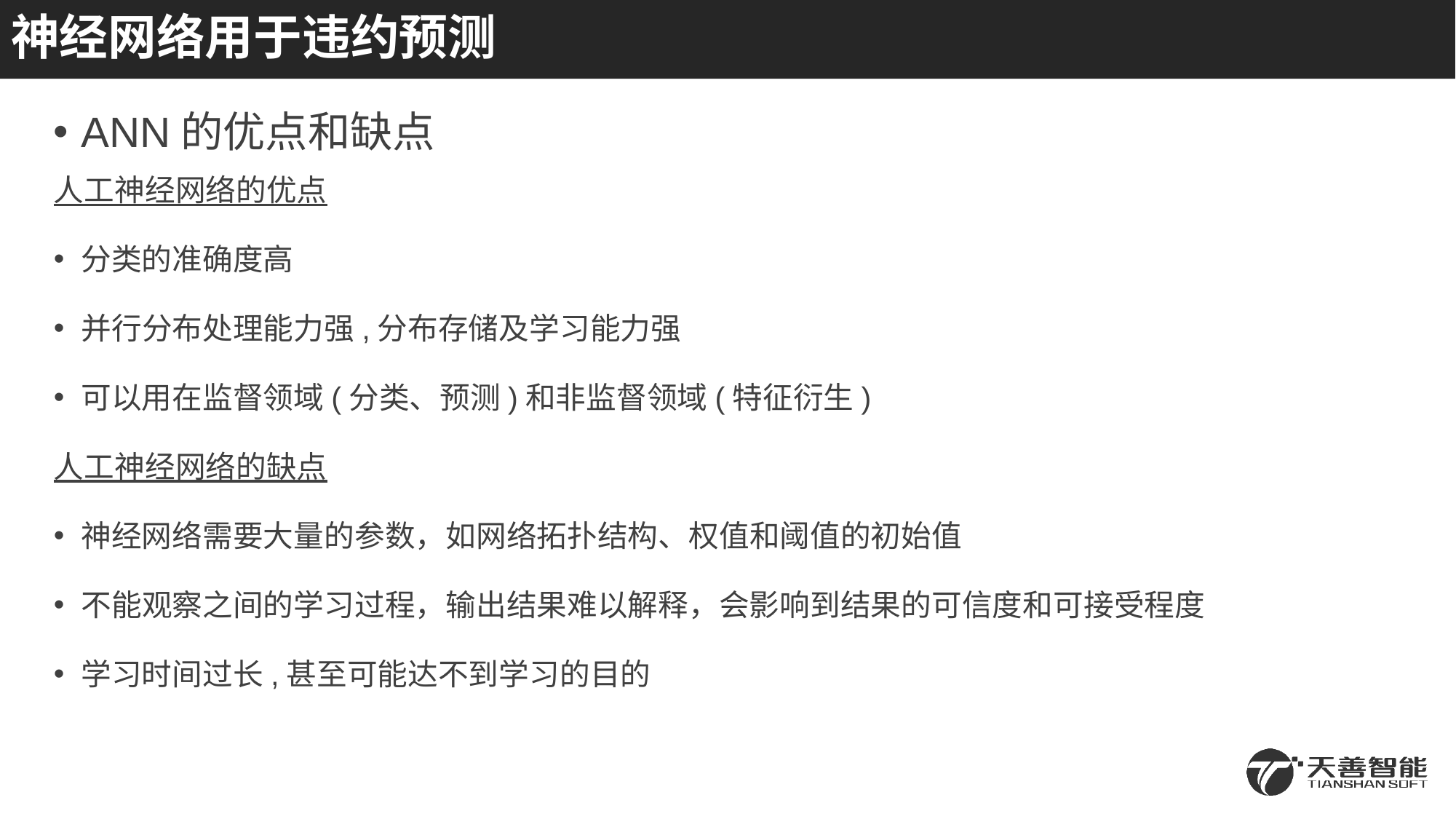

# 神经网络用于违约预测
ANN的优点和缺点
人工神经网络的优点
分类的准确度高
并行分布处理能力强,分布存储及学习能力强
可以用在监督领域(分类、预测)和非监督领域(特征衍生)
人工神经网络的缺点
神经网络需要大量的参数，如网络拓扑结构、权值和阈值的初始值
不能观察之间的学习过程，输出结果难以解释，会影响到结果的可信度和可接受程度
学习时间过长,甚至可能达不到学习的目的